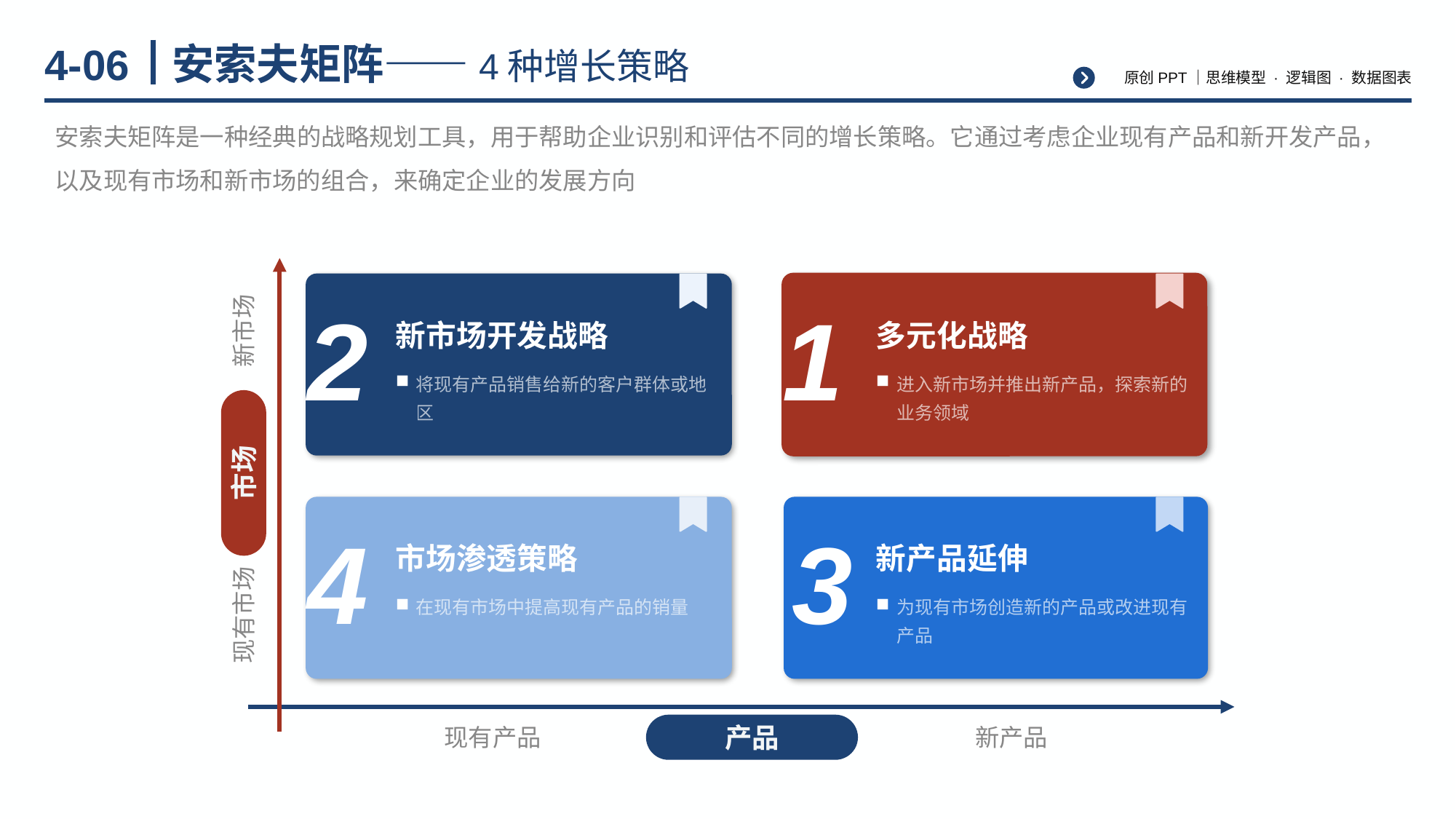

# 安索夫矩阵——4种增长策略
4-06
安索夫矩阵是一种经典的战略规划工具，用于帮助企业识别和评估不同的增长策略。它通过考虑企业现有产品和新开发产品，以及现有市场和新市场的组合，来确定企业的发展方向

2
1
新市场开发战略
多元化战略
将现有产品销售给新的客户群体或地区
进入新市场并推出新产品，探索新的业务领域

4
3
市场渗透策略
新产品延伸
在现有市场中提高现有产品的销量
为现有市场创造新的产品或改进现有产品
新市场
市场
现有市场
产品
现有产品
新产品